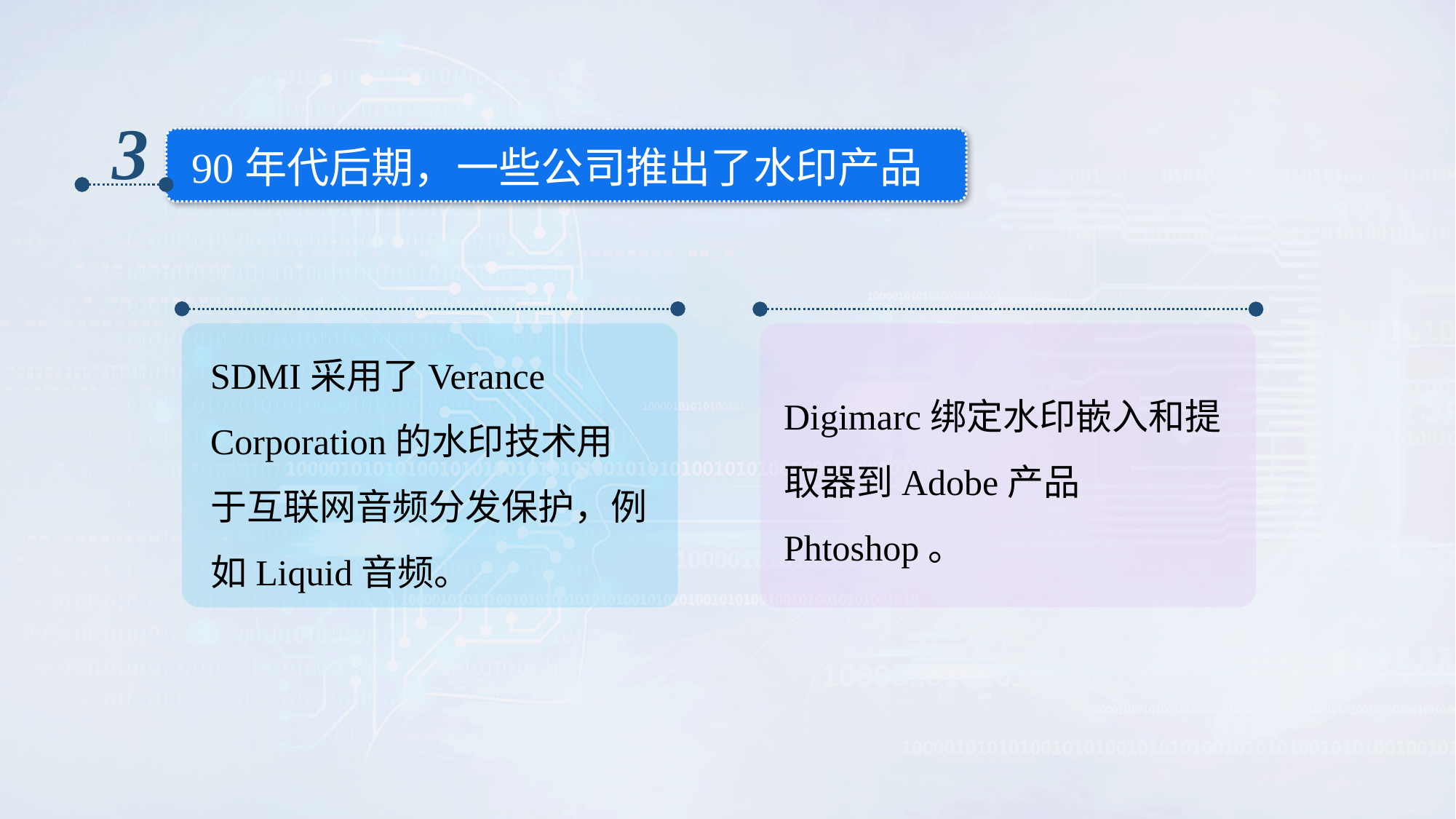

3

90年代后期，一些公司推出了水印产品

SDMI采用了Verance Corporation的水印技术用于互联网音频分发保护，例如Liquid音频。
Digimarc绑定水印嵌入和提取器到Adobe产品Phtoshop。